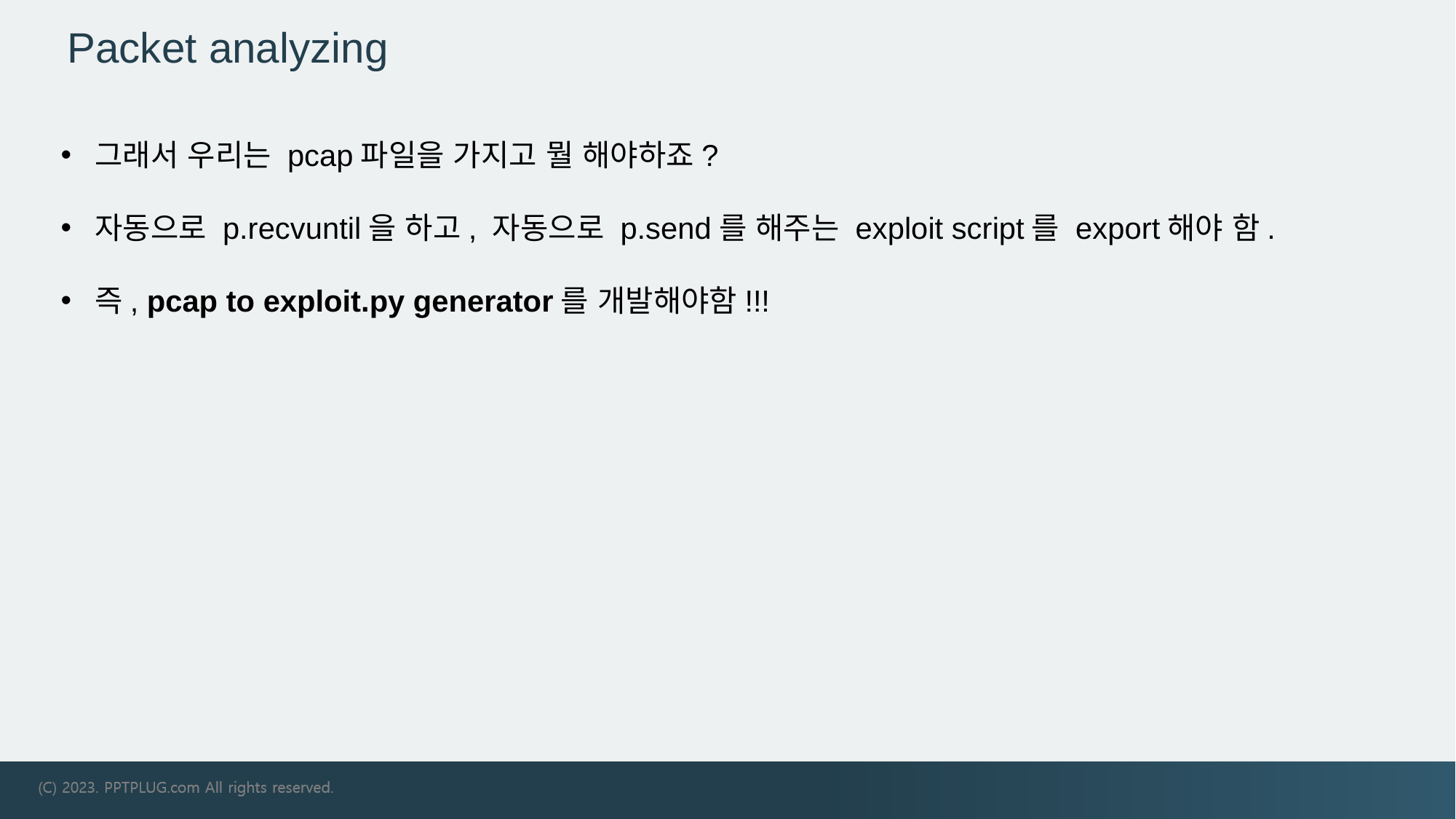

# Packet analyzing
그래서 우리는 pcap파일을 가지고 뭘 해야하죠?

자동으로 p.recvuntil을 하고, 자동으로 p.send를 해주는 exploit script를 export해야 함.

즉, pcap to exploit.py generator를 개발해야함!!!